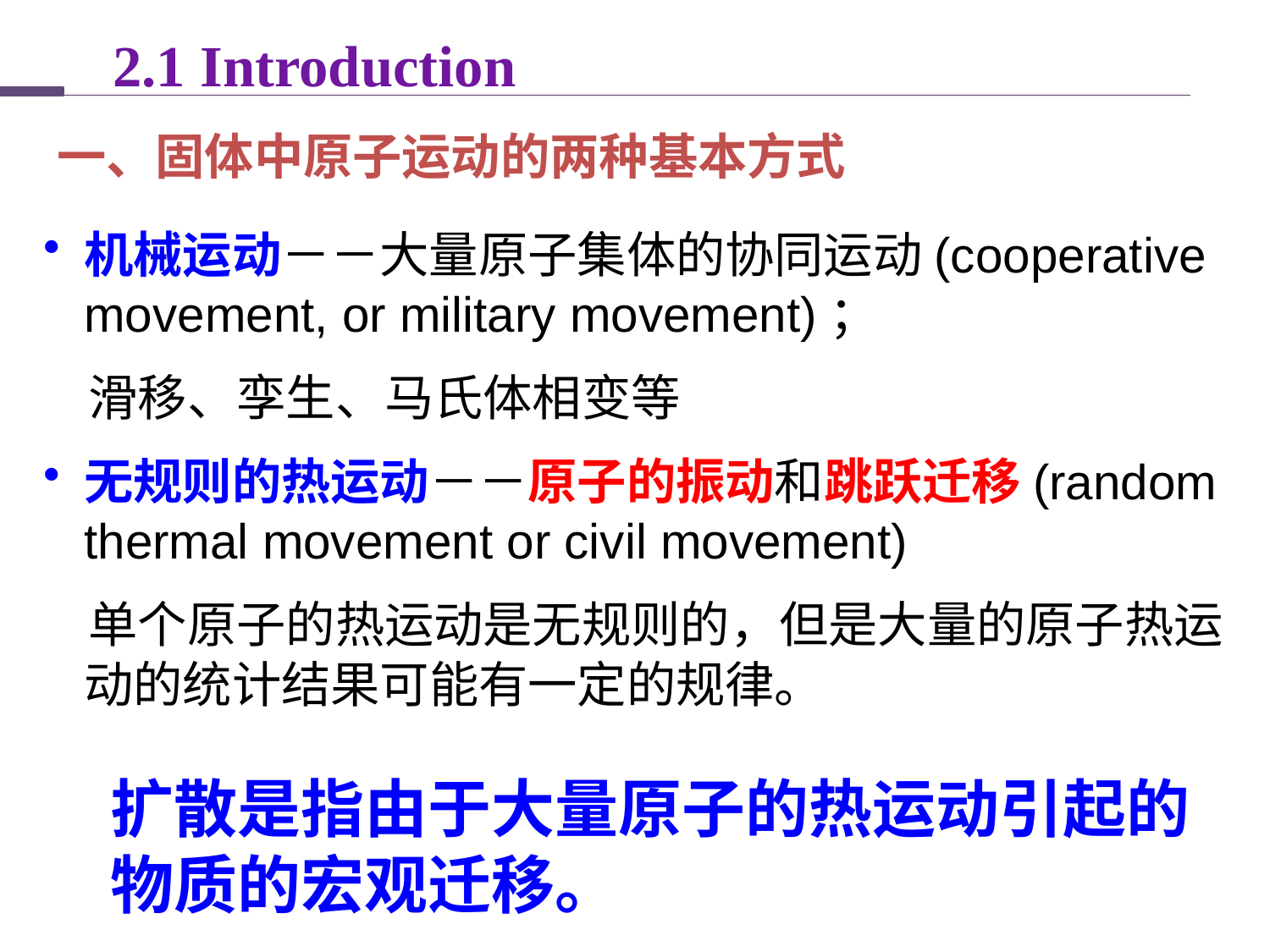

2.1 Introduction
7

一、固体中原子运动的两种基本方式
机械运动－－大量原子集体的协同运动(cooperative movement, or military movement)；
   滑移、孪生、马氏体相变等
无规则的热运动－－原子的振动和跳跃迁移(random thermal movement or civil movement)
   单个原子的热运动是无规则的，但是大量的原子热运动的统计结果可能有一定的规律。
扩散是指由于大量原子的热运动引起的物质的宏观迁移。